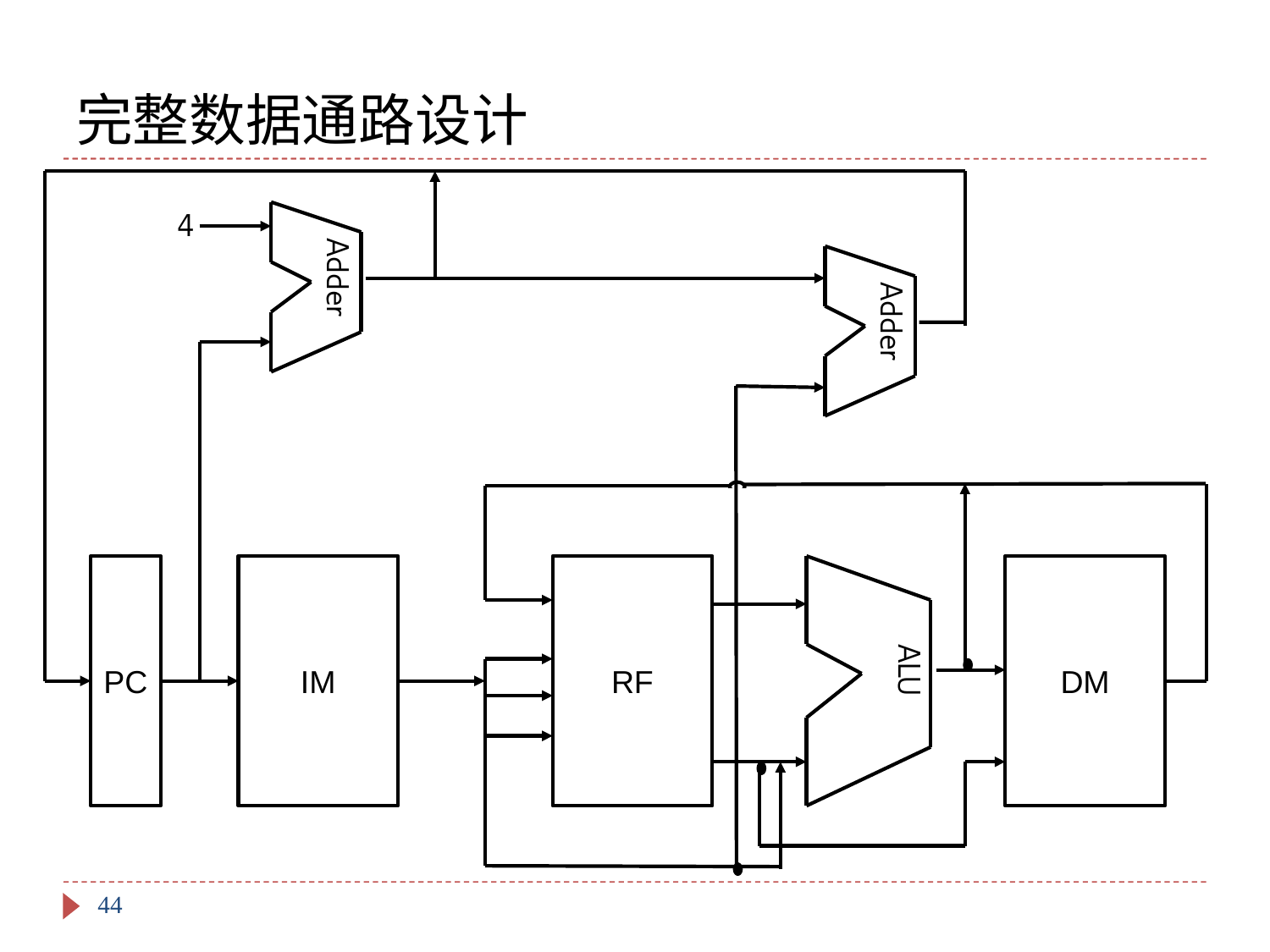

# 完整数据通路设计
4
Adder
Adder

PC
IM
RF
ALU
DM

44